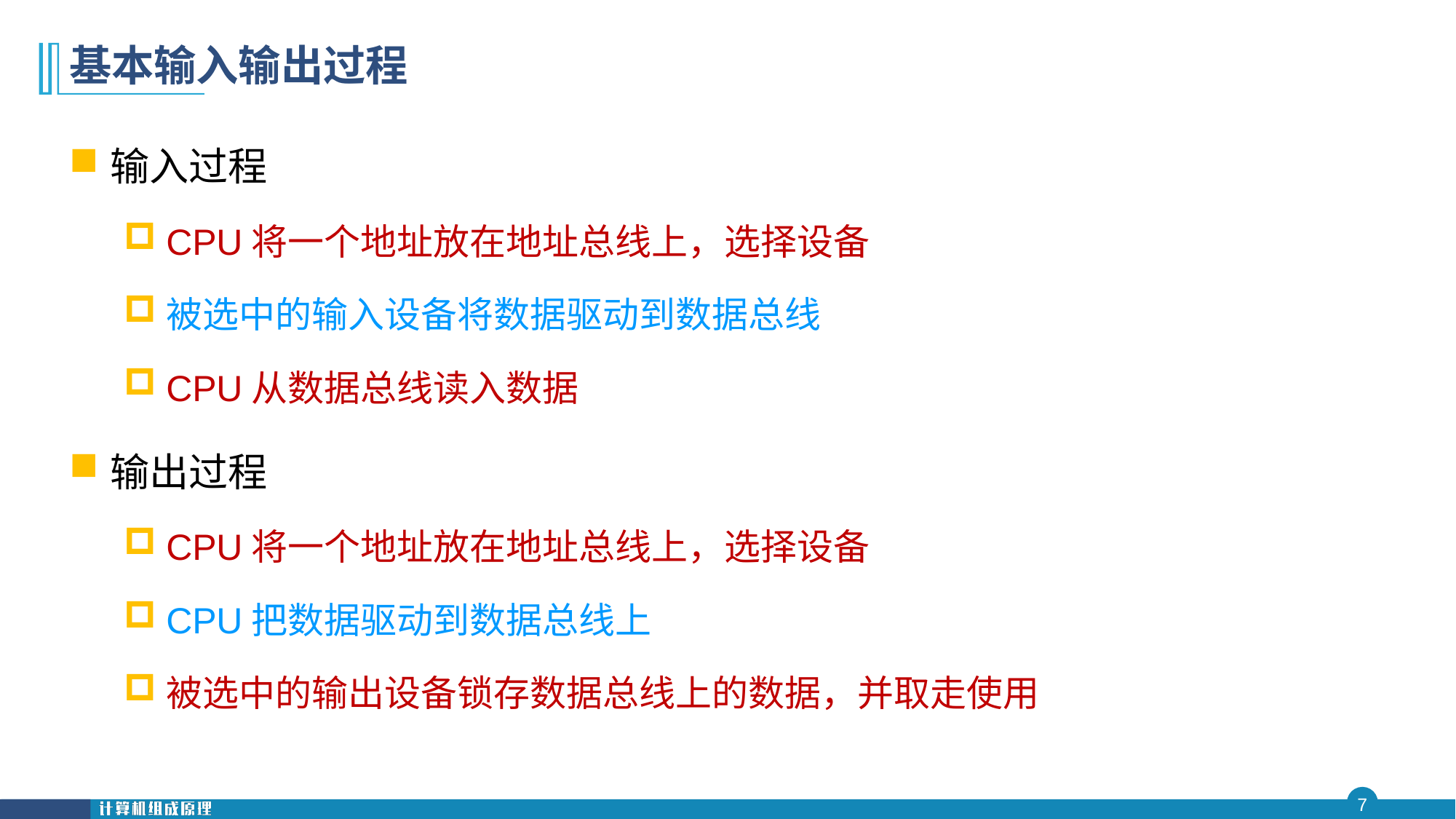

# 基本输入输出过程
输入过程
CPU将一个地址放在地址总线上，选择设备
被选中的输入设备将数据驱动到数据总线
CPU从数据总线读入数据
输出过程
CPU将一个地址放在地址总线上，选择设备
CPU把数据驱动到数据总线上
被选中的输出设备锁存数据总线上的数据，并取走使用